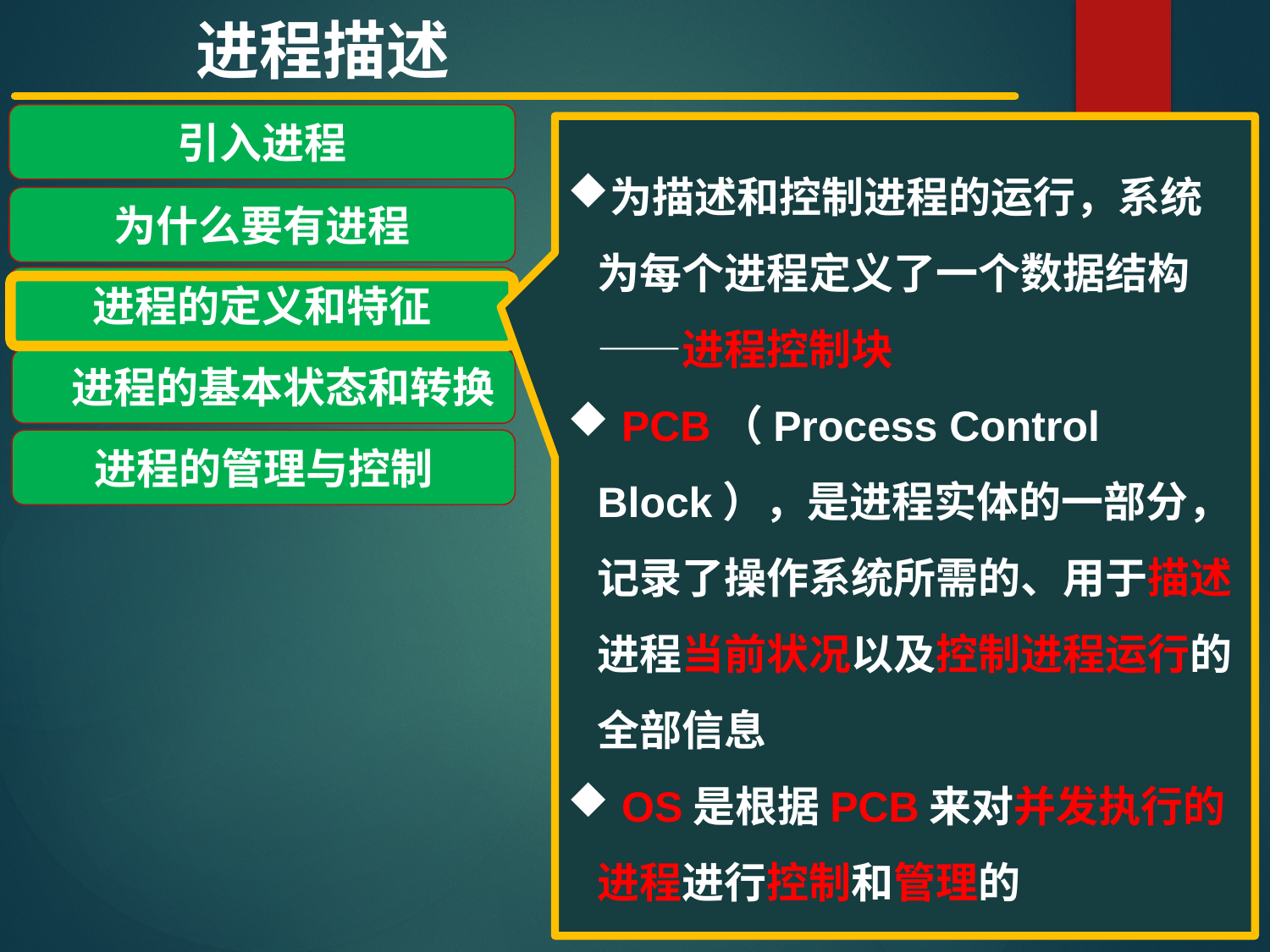

进程描述
引入进程
为什么要有进程
进程的定义和特征
   进程的基本状态和转换
进程的管理与控制
为描述和控制进程的运行，系统为每个进程定义了一个数据结构——进程控制块
 PCB（Process Control Block），是进程实体的一部分，记录了操作系统所需的、用于描述进程当前状况以及控制进程运行的全部信息
 OS是根据PCB来对并发执行的进程进行控制和管理的